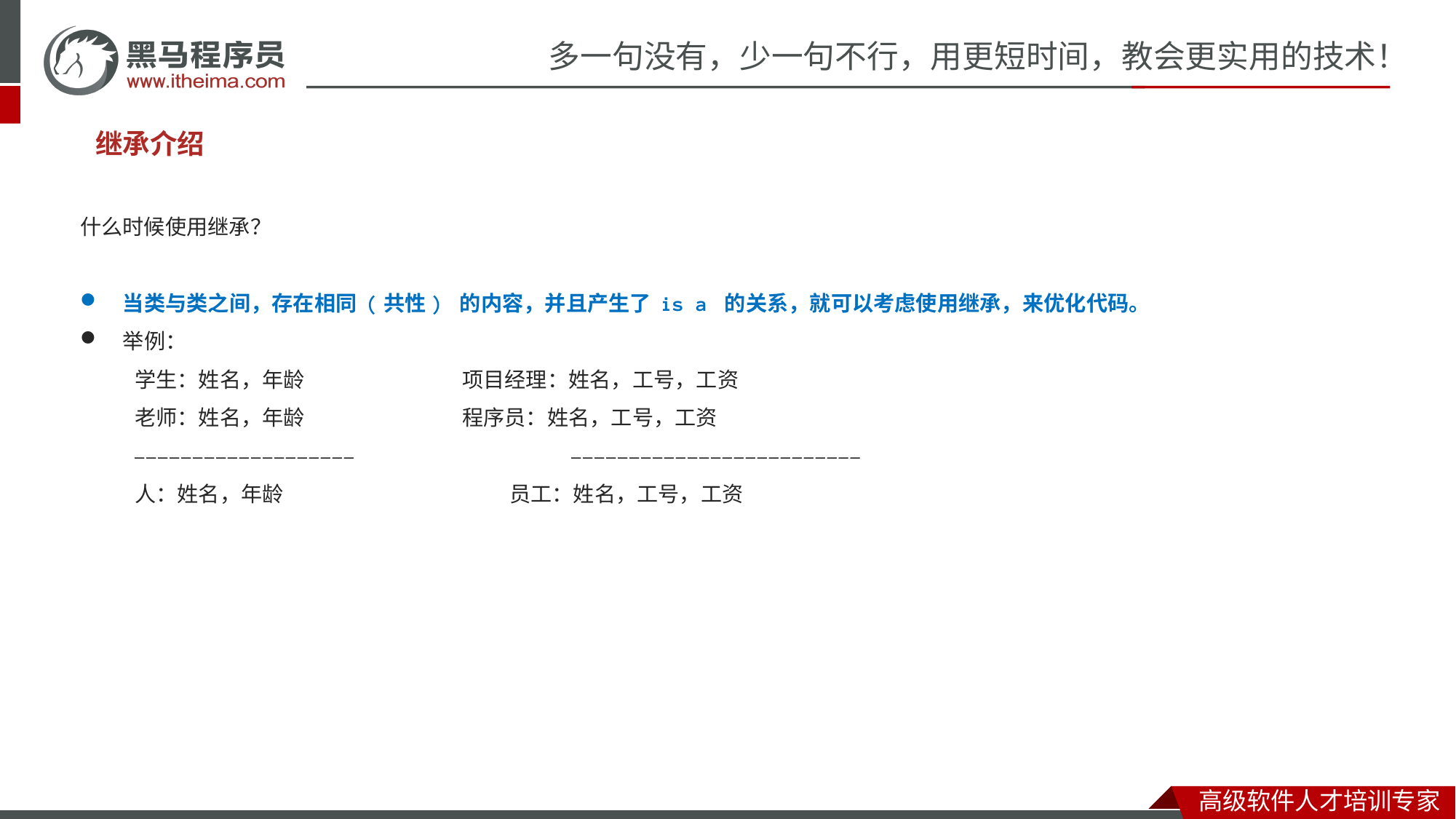

继承介绍
什么时候使用继承？

当类与类之间，存在相同 (共性) 的内容，并且产生了 is a 的关系，就可以考虑使用继承，来优化代码。
举例：
学生：姓名，年龄		项目经理：姓名，工号，工资
老师：姓名，年龄		程序员：姓名，工号，工资
-------------------		-------------------------
人：姓名，年龄		          员工：姓名，工号，工资